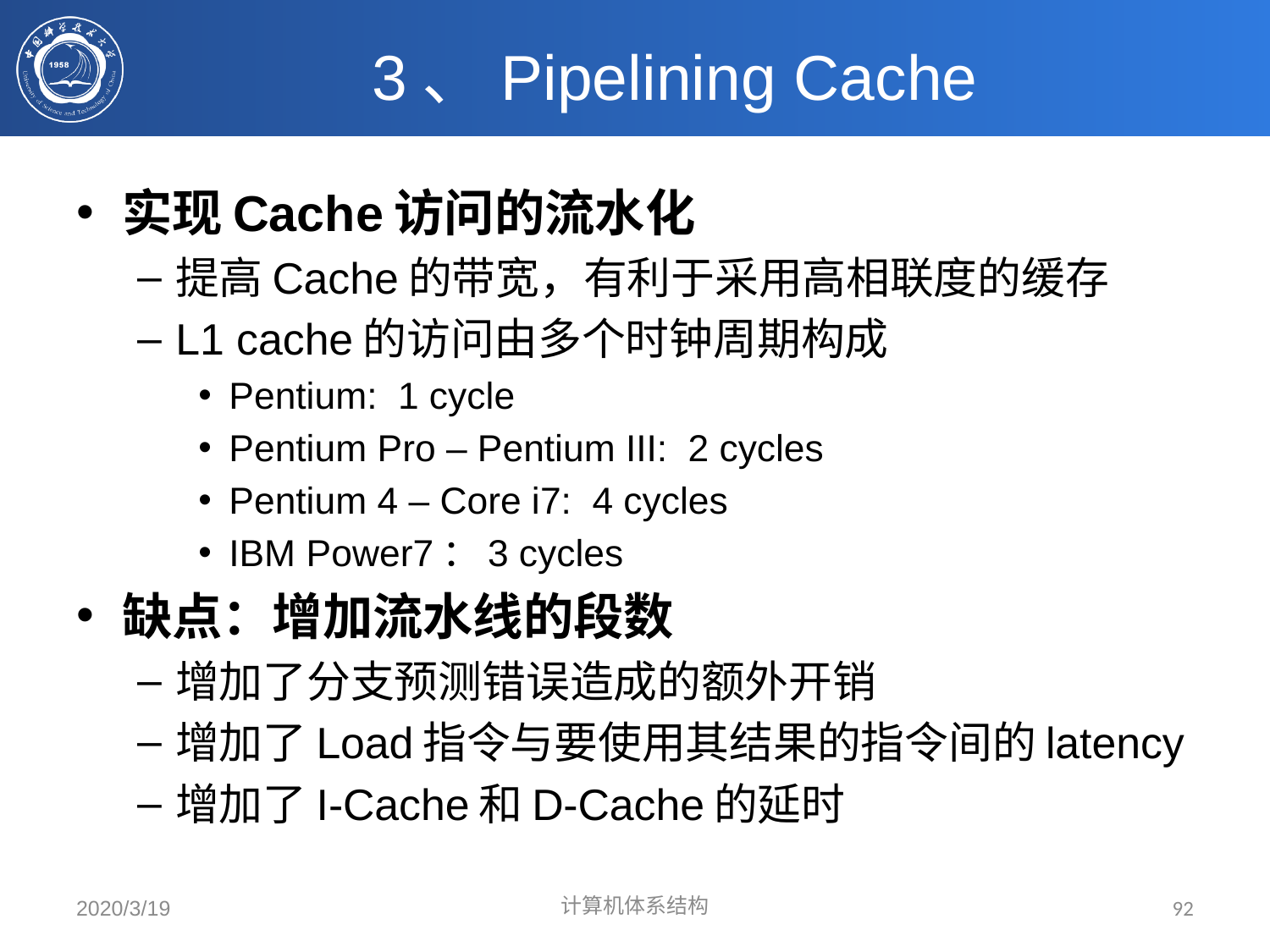

# 3、Pipelining Cache
实现Cache访问的流水化
提高Cache的带宽，有利于采用高相联度的缓存
L1 cache的访问由多个时钟周期构成
Pentium:  1 cycle
Pentium Pro – Pentium III:  2 cycles
Pentium 4 – Core i7:  4 cycles
IBM Power7：3 cycles
缺点：增加流水线的段数
增加了分支预测错误造成的额外开销
增加了Load指令与要使用其结果的指令间的latency
增加了I-Cache和D-Cache的延时

2020/3/19
计算机体系结构
92